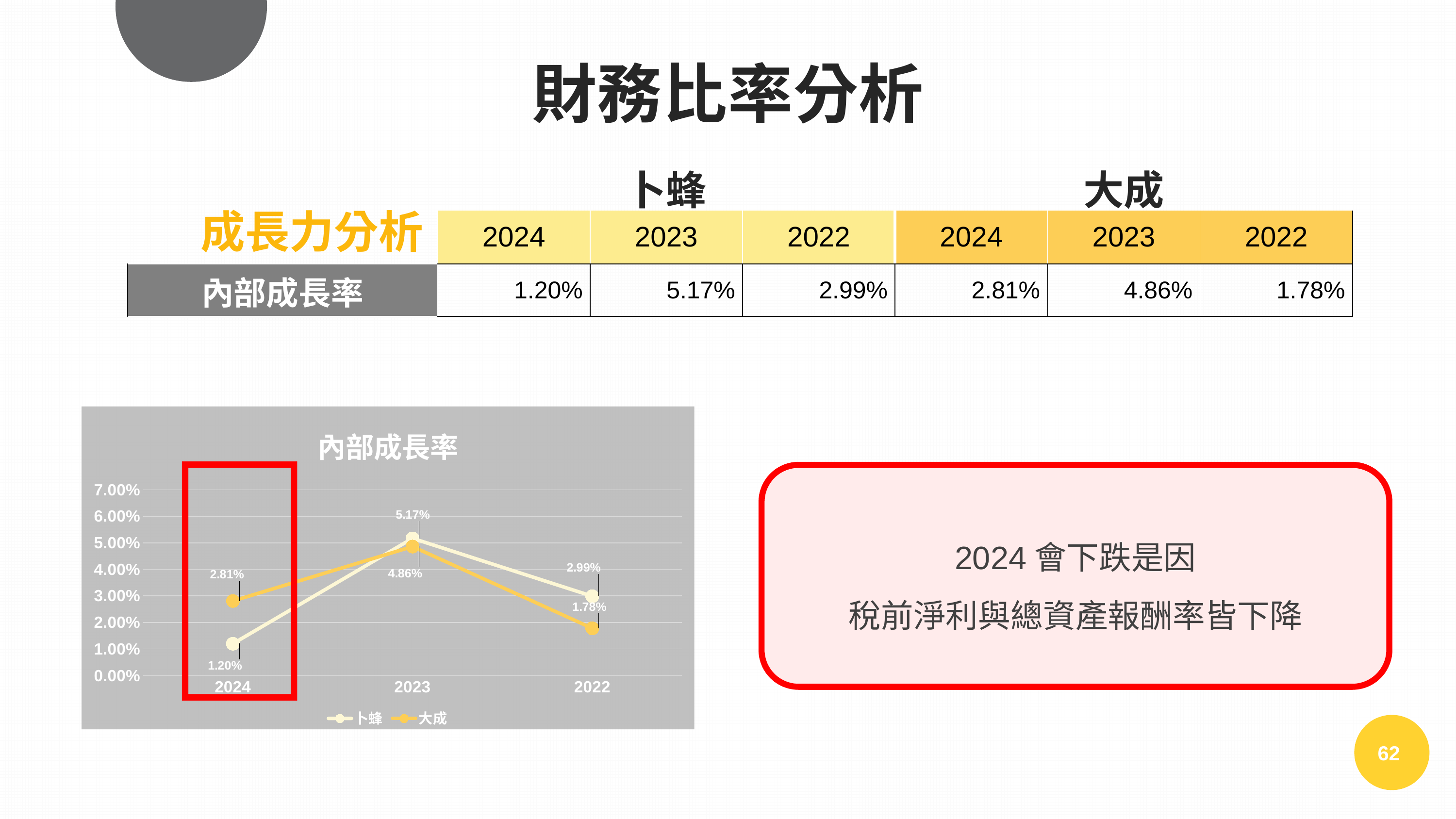

財務比率分析
|  | 卜蜂 |  |  | 大成 |  |  |
| --- | --- | --- | --- | --- | --- | --- |
|  | 2024 | 2023 | 2022 | 2024 | 2023 | 2022 |
| 內部成長率 | 1.20% | 5.17% | 2.99% | 2.81% | 4.86% | 1.78% |
成長力分析

### Chart: 內部成長率

| Category | 卜蜂 | 大成 |
|---|---|---|
| 2024 | 0.012 | 0.0281 |
| 2023 | 0.0517 | 0.0486 |
| 2022 | 0.0299 | 0.0178 |
2024會下跌是因
稅前淨利與總資產報酬率皆下降

62